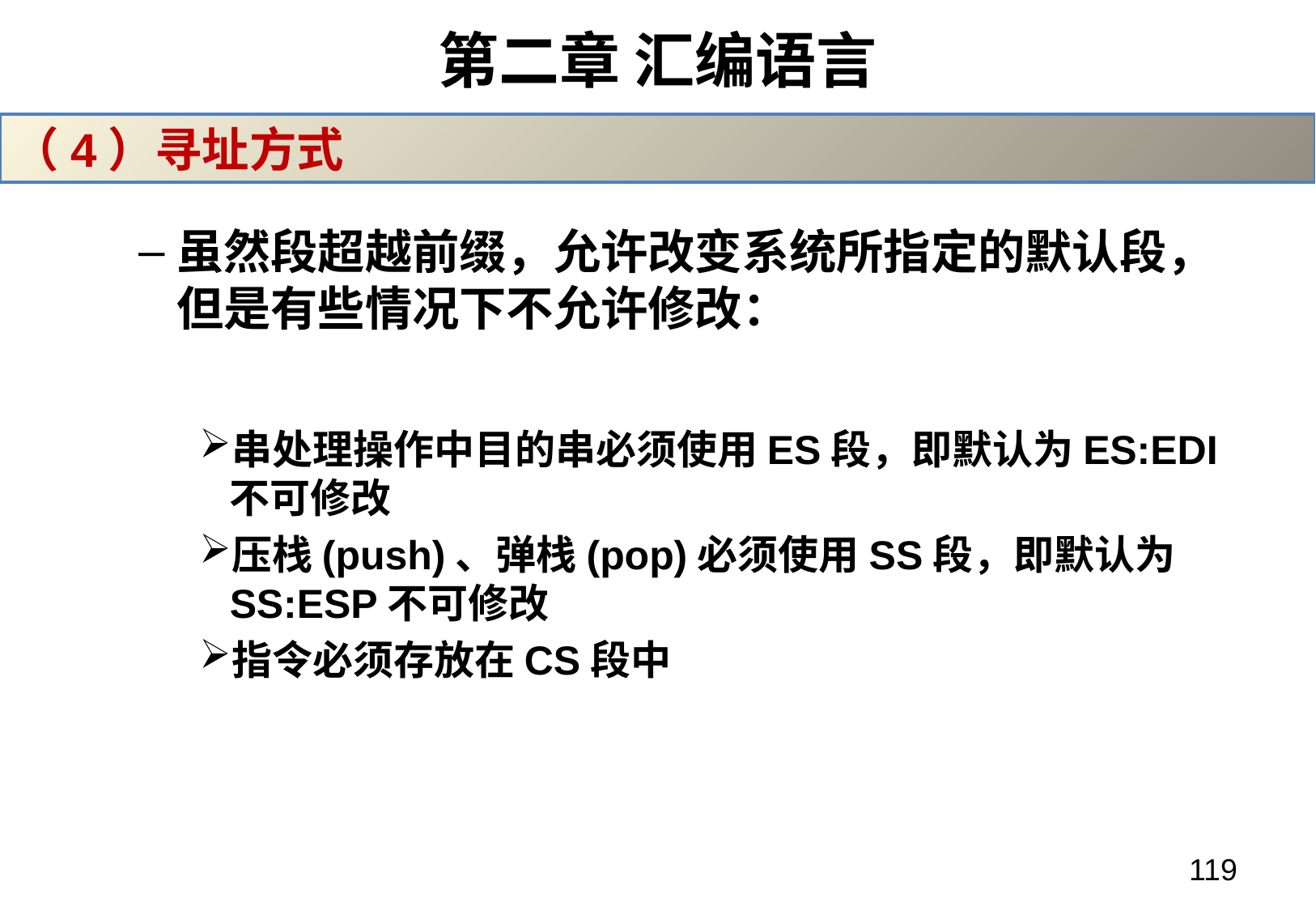

# 第二章 汇编语言
（4）寻址方式
虽然段超越前缀，允许改变系统所指定的默认段，但是有些情况下不允许修改：

串处理操作中目的串必须使用ES段，即默认为ES:EDI不可修改
压栈(push)、弹栈(pop)必须使用SS段，即默认为SS:ESP不可修改
指令必须存放在CS段中
119